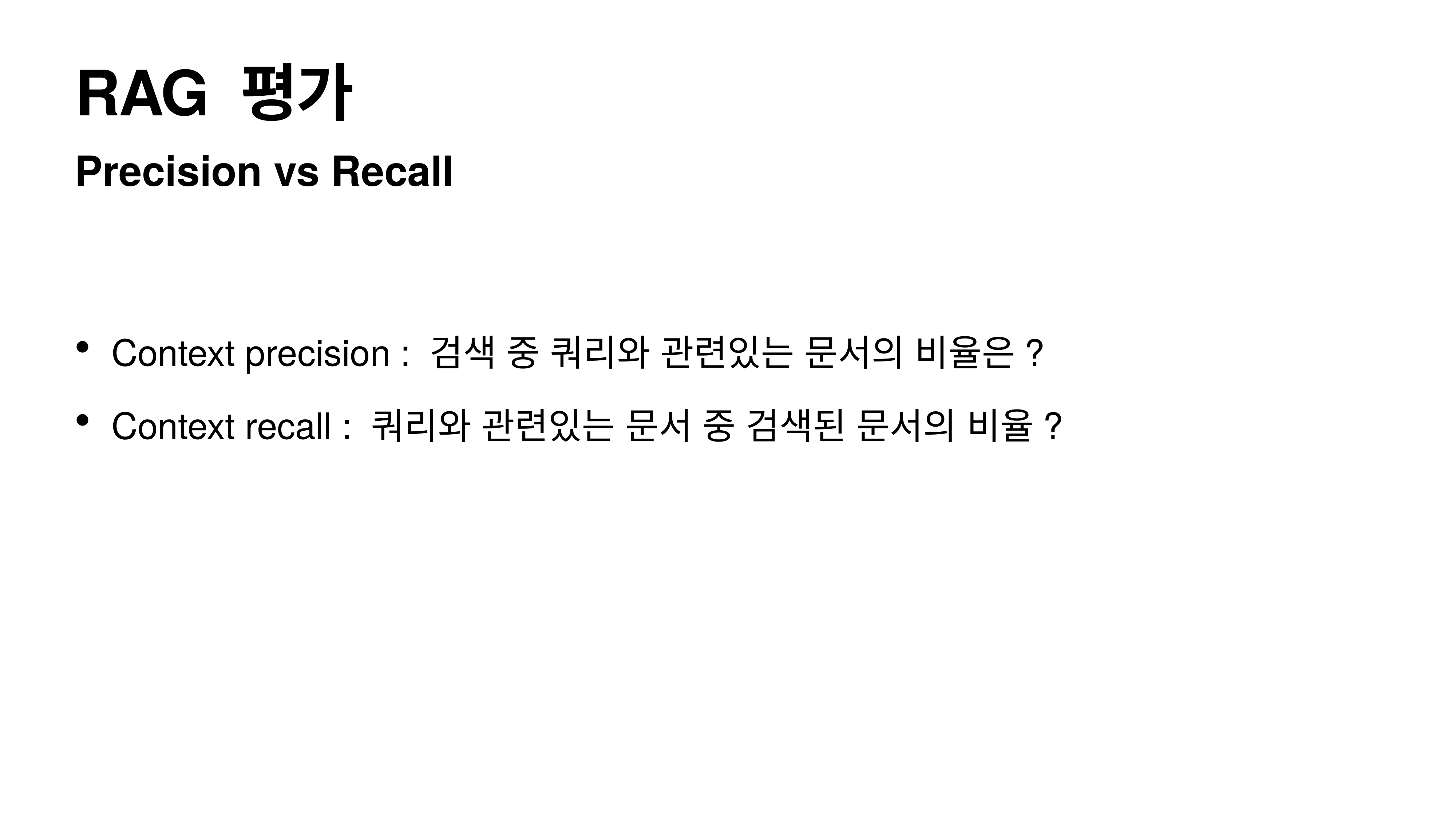

# RAG 평가
Precision vs Recall

Context precision : 검색 중 쿼리와 관련있는 문서의 비율은?
Context recall : 쿼리와 관련있는 문서 중 검색된 문서의 비율?